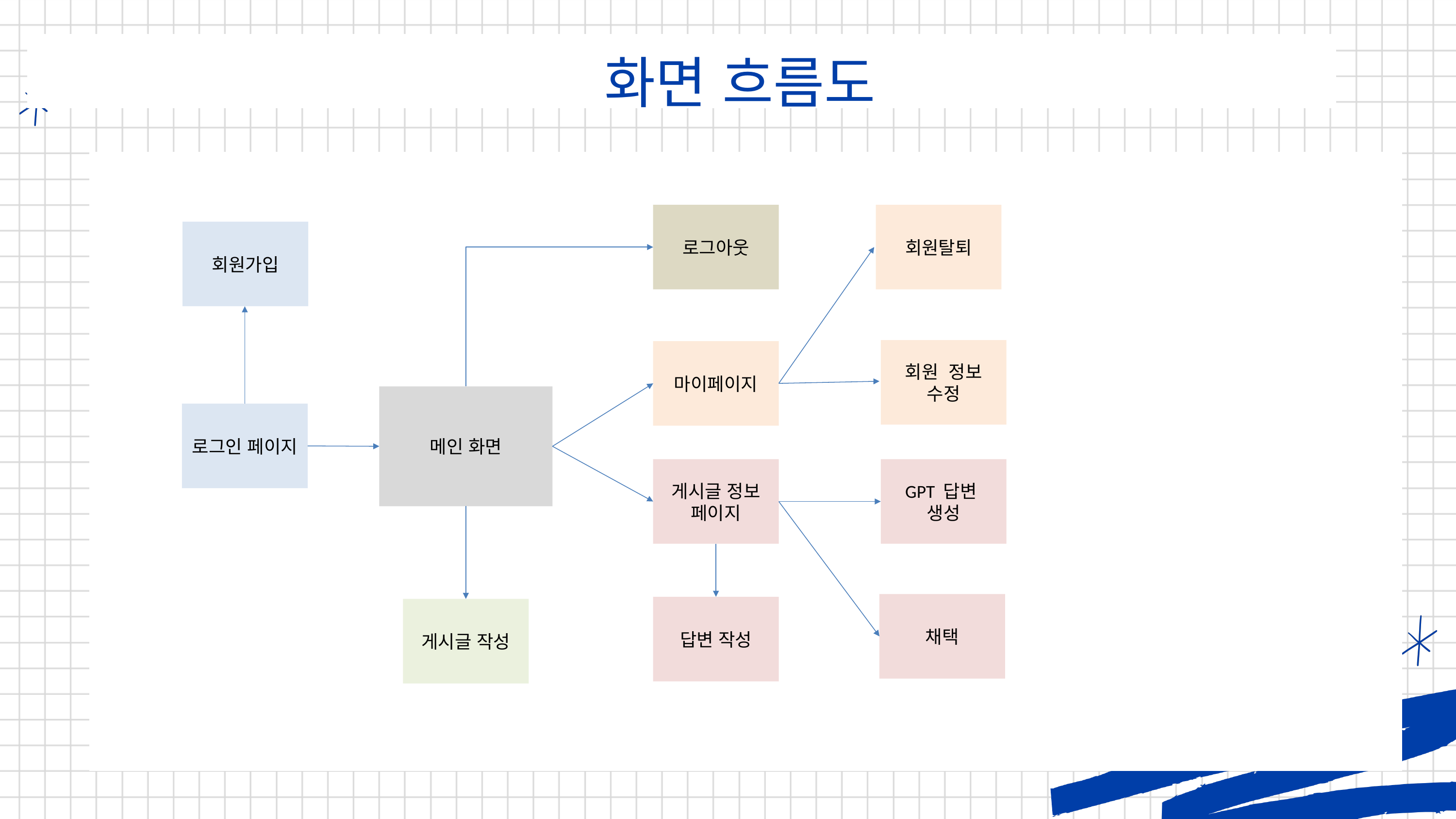

화면 흐름도

회원탈퇴
로그아웃
회원가입
회원  정보 수정
마이페이지
메인 화면
로그인 페이지
게시글 정보
페이지
GPT 답변
생성
채택
답변 작성
게시글 작성